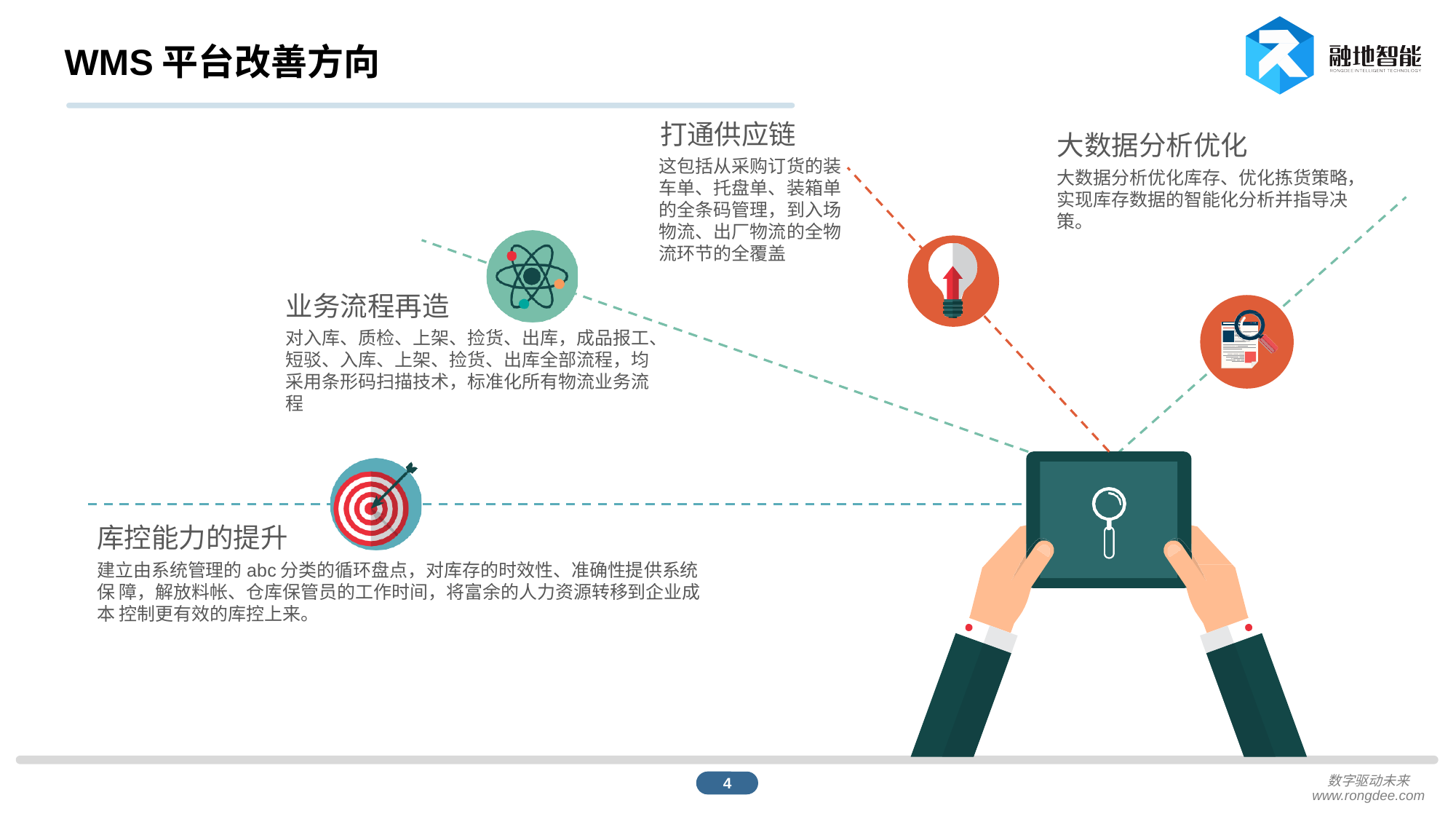

# WMS平台改善方向
打通供应链
这包括从采购订货的装 车单、托盘单、装箱单 的全条码管理，到入场 物流、出厂物流的全物 流环节的全覆盖

业务流程再造
对入库、质检、上架、捡货、出库，成品报工、 短驳、入库、上架、捡货、出库全部流程，均 采用条形码扫描技术，标准化所有物流业务流 程
大数据分析优化
大数据分析优化库存、优化拣货策略，实现库存数据的智能化分析并指导决策。

库控能力的提升
建立由系统管理的abc分类的循环盘点，对库存的时效性、准确性提供系统保 障，解放料帐、仓库保管员的工作时间，将富余的人力资源转移到企业成本 控制更有效的库控上来。